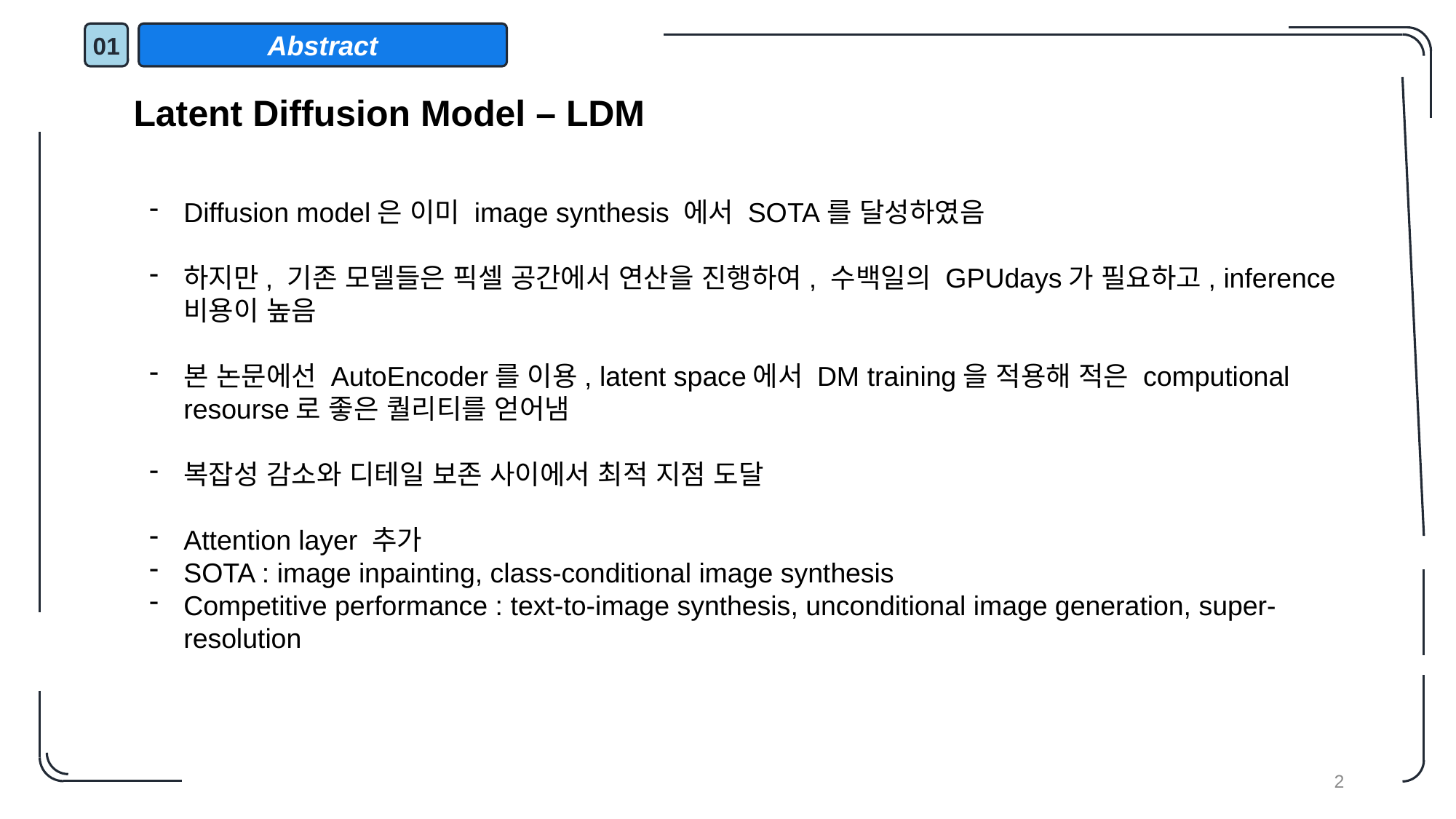

01
Abstract

Latent Diffusion Model – LDM
Diffusion model은 이미 image synthesis 에서 SOTA를 달성하였음

하지만, 기존 모델들은 픽셀 공간에서 연산을 진행하여, 수백일의 GPUdays가 필요하고, inference 비용이 높음

본 논문에선 AutoEncoder를 이용, latent space에서 DM training을 적용해 적은 computional resourse로 좋은 퀄리티를 얻어냄

복잡성 감소와 디테일 보존 사이에서 최적 지점 도달

Attention layer 추가
SOTA : image inpainting, class-conditional image synthesis
Competitive performance : text-to-image synthesis, unconditional image generation, super-resolution

2